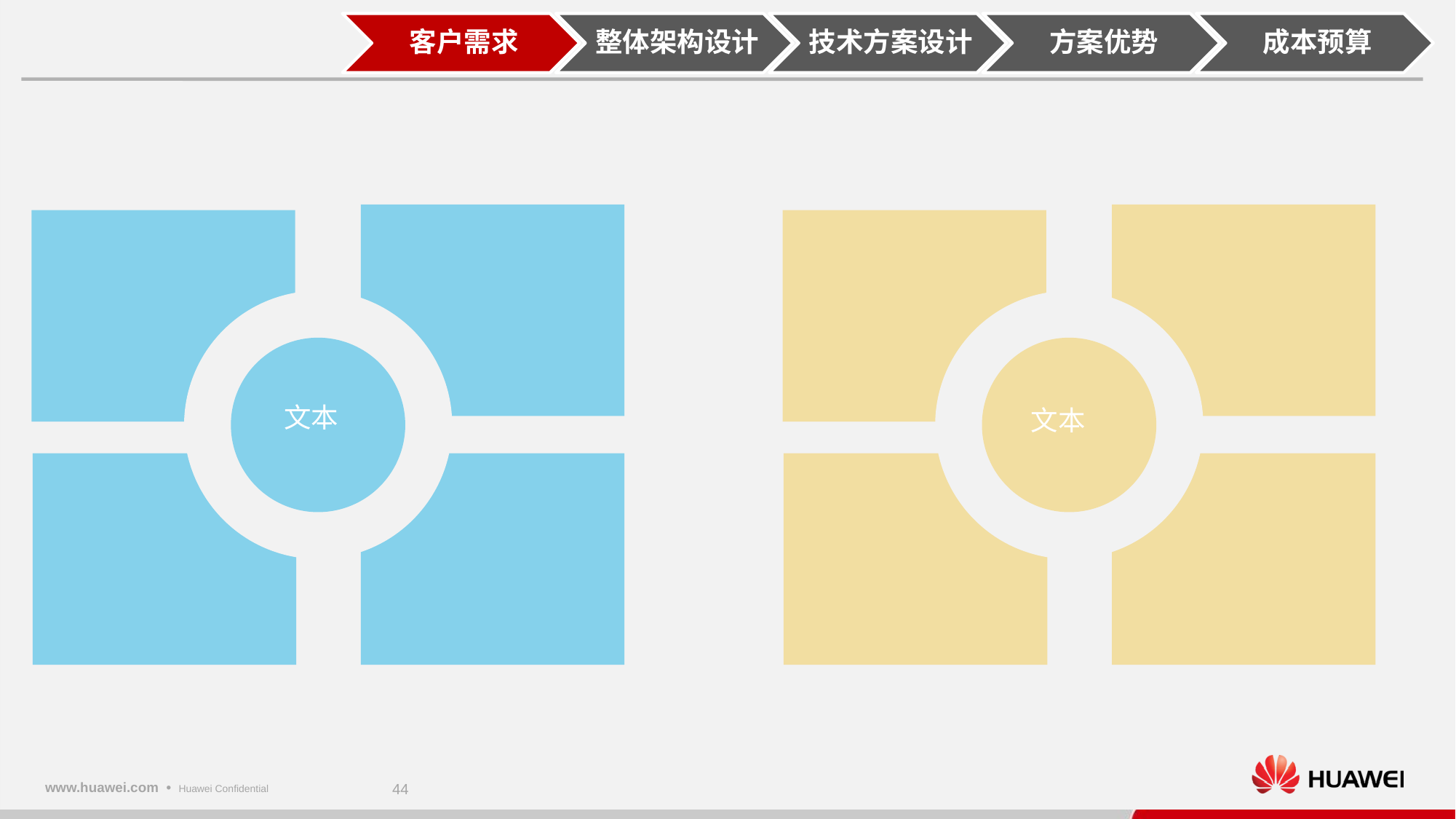

客户需求
整体架构设计
技术方案设计
方案优势
成本预算

文本

文本